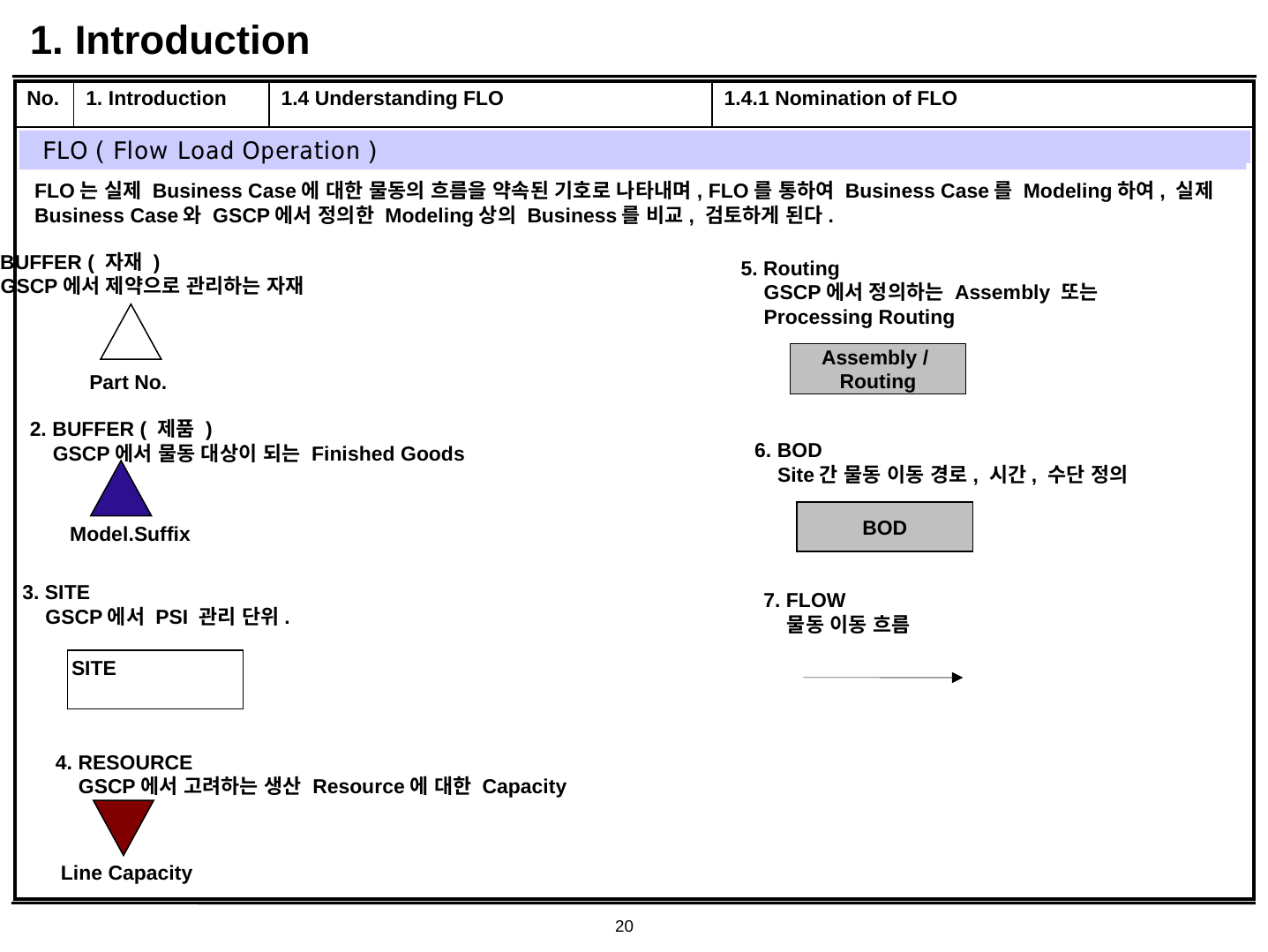

# 1. Introduction
| No. | 1. Introduction | 1.4 Understanding FLO | 1.4.1 Nomination of FLO |
| --- | --- | --- | --- |
|  |  |  |  |
FLO
FLO ( Flow Load Operation )
FLO는 실제 Business Case에 대한 물동의 흐름을 약속된 기호로 나타내며, FLO를 통하여 Business Case를 Modeling하여, 실제 Business Case와 GSCP에서 정의한 Modeling상의 Business를 비교, 검토하게 된다.
1. BUFFER ( 자재 )
    GSCP에서 제약으로 관리하는 자재
5. Routing
    GSCP에서 정의하는 Assembly 또는
    Processing Routing

Assembly /  Routing
Part No.
2. BUFFER ( 제품 )
    GSCP에서 물동 대상이 되는 Finished Goods
6. BOD
    Site간 물동 이동 경로, 시간, 수단 정의

BOD
Model.Suffix
3. SITE
    GSCP에서 PSI 관리 단위.
7. FLOW
    물동 이동 흐름
SITE

4. RESOURCE
    GSCP에서 고려하는 생산 Resource에 대한 Capacity

Line Capacity
20